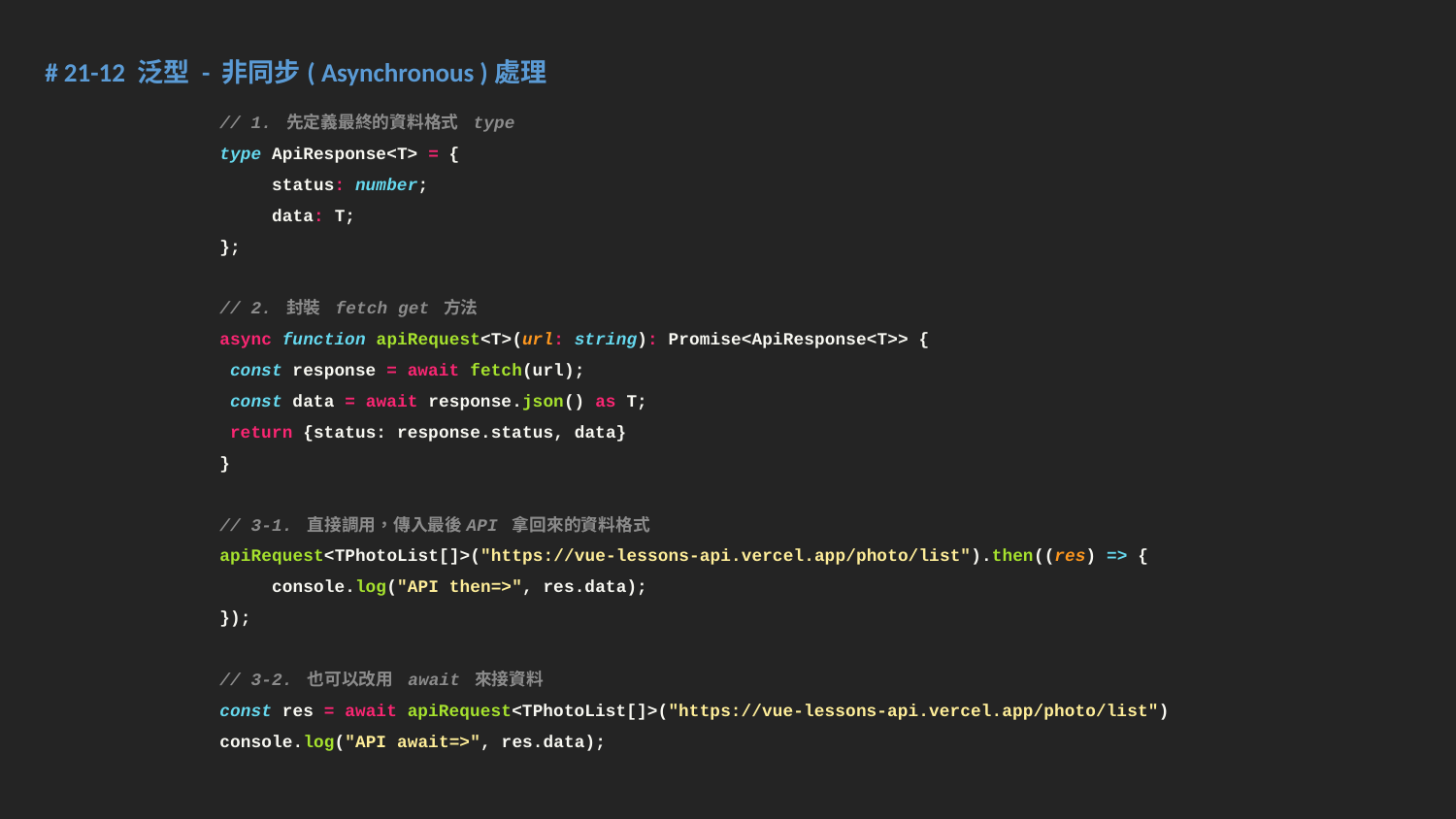

# 21-12 泛型 - 非同步( Asynchronous )處理
// 1. 先定義最終的資料格式 type
type ApiResponse<T> = {
     status: number;
     data: T;
};

// 2. 封裝 fetch get 方法
async function apiRequest<T>(url: string): Promise<ApiResponse<T>> {
 const response = await fetch(url);
 const data = await response.json() as T;
 return {status: response.status, data}
}

// 3-1. 直接調用，傳入最後API 拿回來的資料格式
apiRequest<TPhotoList[]>("https://vue-lessons-api.vercel.app/photo/list").then((res) => {
     console.log("API then=>", res.data);
});

// 3-2. 也可以改用 await 來接資料
const res = await apiRequest<TPhotoList[]>("https://vue-lessons-api.vercel.app/photo/list")
console.log("API await=>", res.data);